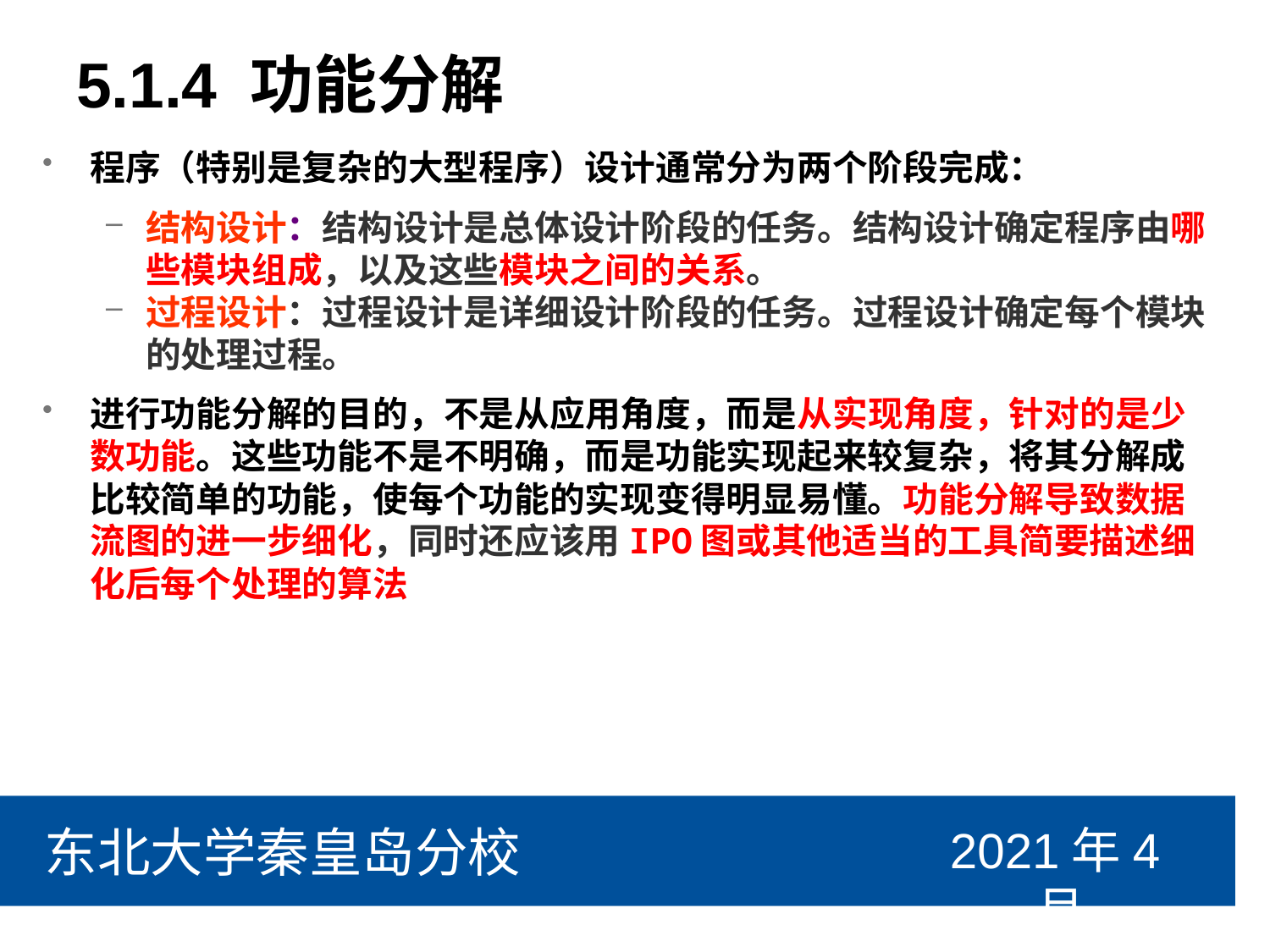

# 5.1.4 功能分解
程序（特别是复杂的大型程序）设计通常分为两个阶段完成：
结构设计：结构设计是总体设计阶段的任务。结构设计确定程序由哪些模块组成，以及这些模块之间的关系。
过程设计：过程设计是详细设计阶段的任务。过程设计确定每个模块的处理过程。
进行功能分解的目的，不是从应用角度，而是从实现角度，针对的是少数功能。这些功能不是不明确，而是功能实现起来较复杂，将其分解成比较简单的功能，使每个功能的实现变得明显易懂。功能分解导致数据流图的进一步细化，同时还应该用IPO图或其他适当的工具简要描述细化后每个处理的算法